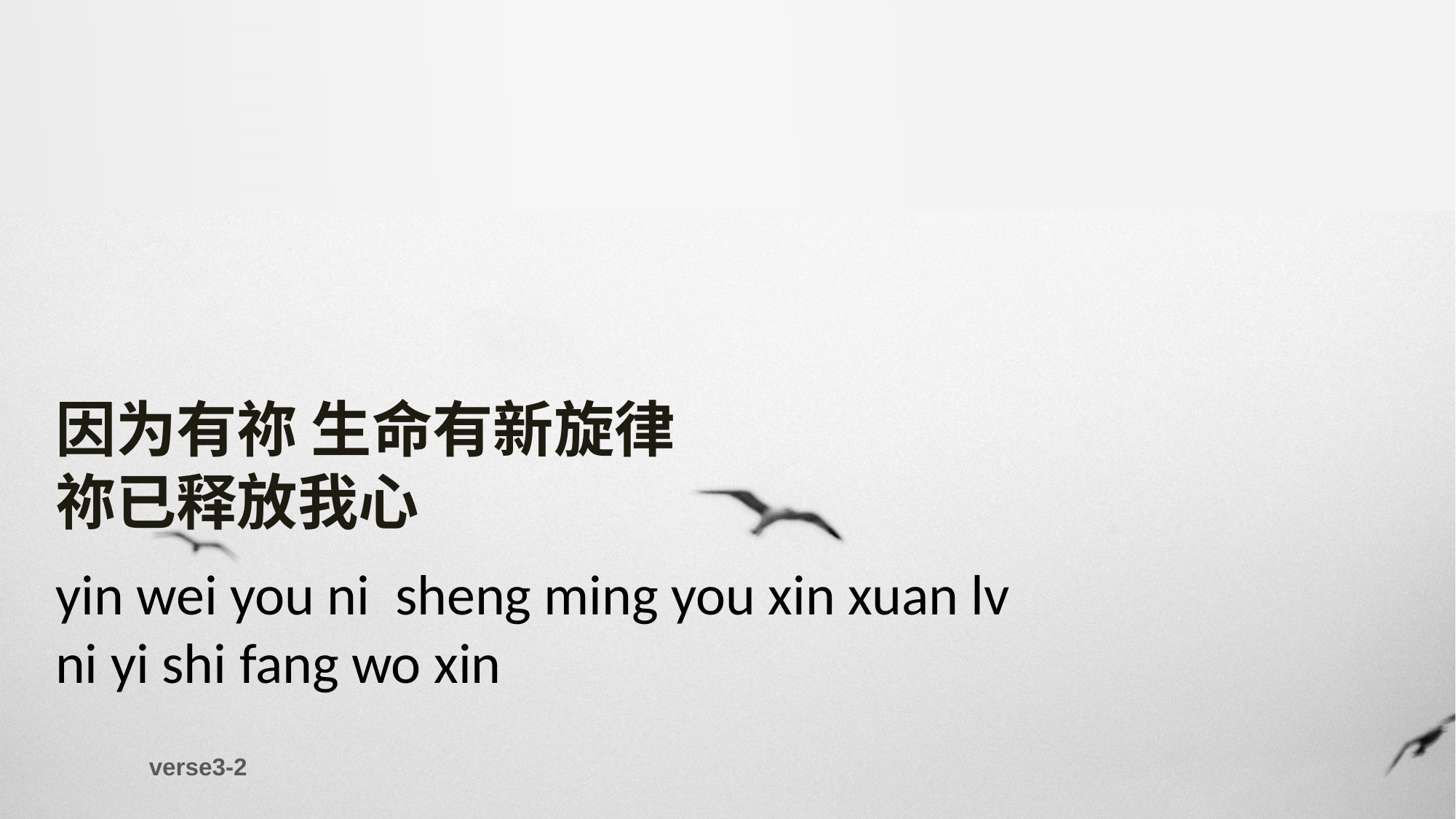

因为有祢 生命有新旋律
祢已释放我心

yin wei you ni  sheng ming you xin xuan lv
ni yi shi fang wo xin

verse3-2